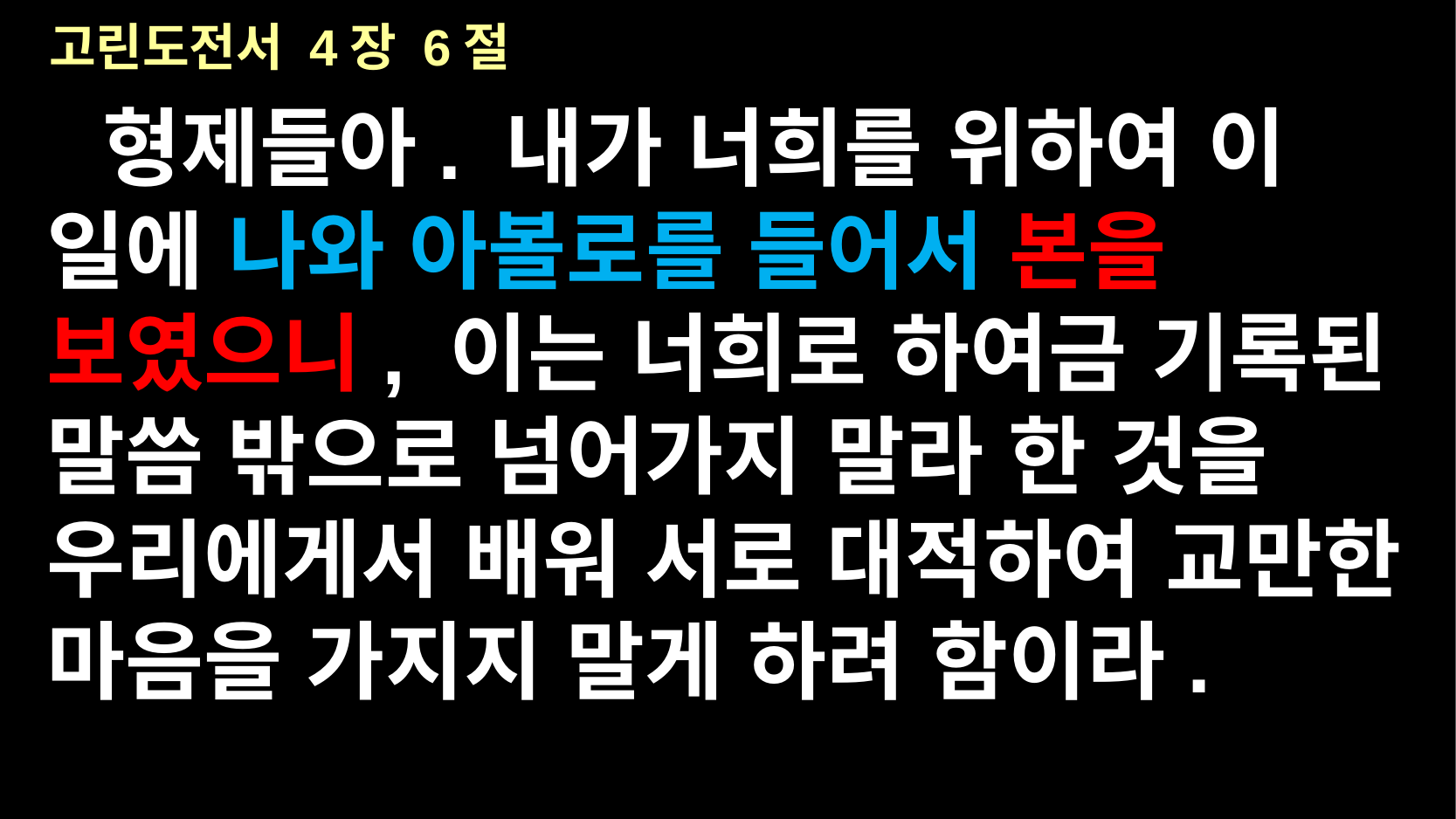

# 고린도전서 4장 6절
형제들아. 내가 너희를 위하여 이 일에 나와 아볼로를 들어서 본을 보였으니, 이는 너희로 하여금 기록된 말씀 밖으로 넘어가지 말라 한 것을 우리에게서 배워 서로 대적하여 교만한 마음을 가지지 말게 하려 함이라.